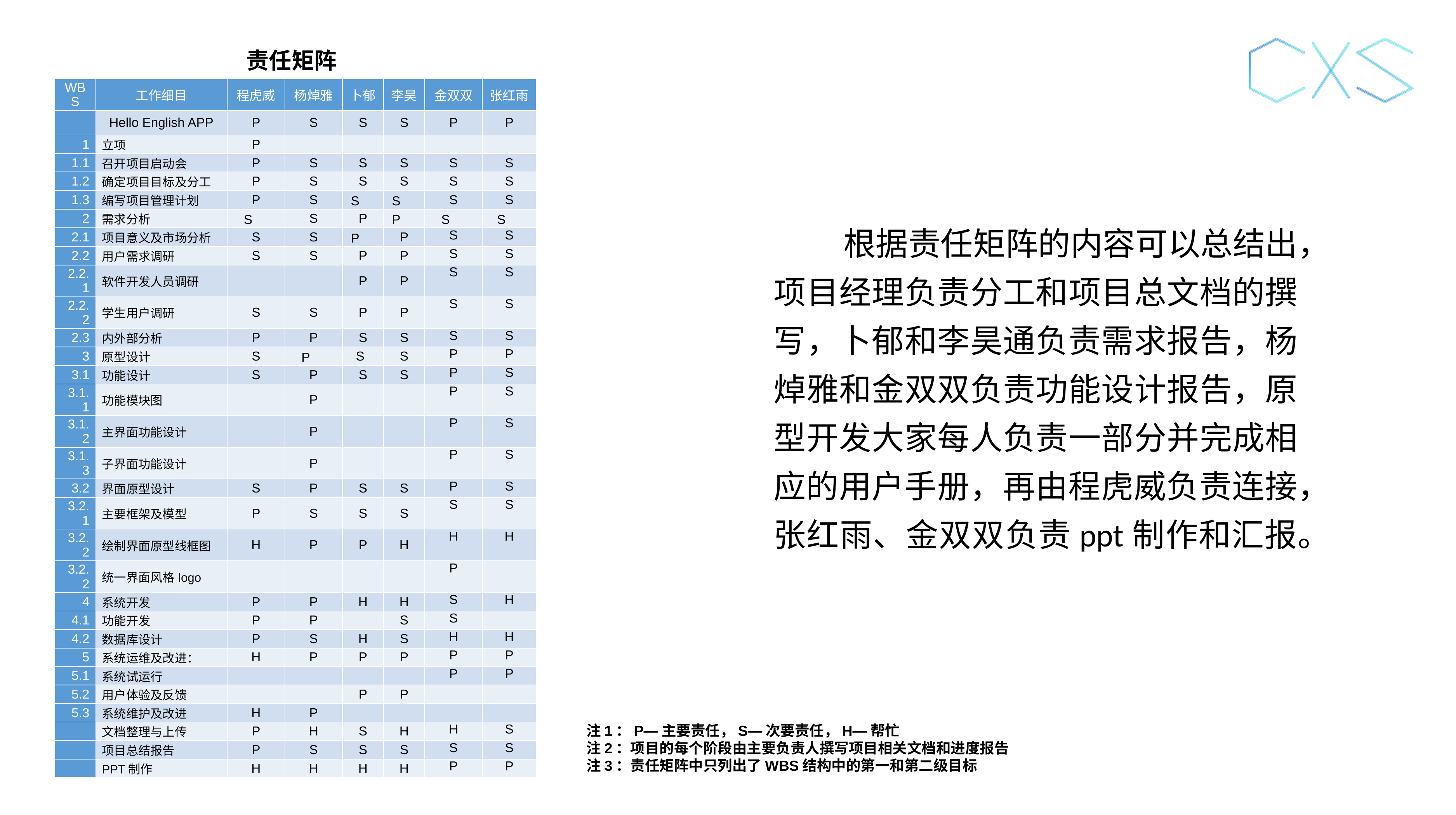

责任矩阵
| WBS | 工作细目 | 程虎威 | 杨焯雅 | 卜郁 | 李昊 | 金双双 | 张红雨 |
| --- | --- | --- | --- | --- | --- | --- | --- |
|  | Hello English APP | P | S | S | S | P | P |
| 1 | 立项 | P |  |  |  |  |  |
| 1.1 | 召开项目启动会 | P | S | S | S | S | S |
| 1.2 | 确定项目目标及分工 | P | S | S | S | S | S |
| 1.3 | 编写项目管理计划 | P | S | S | S | S | S |
| 2 | 需求分析 | S | S | P | P | S | S |
| 2.1 | 项目意义及市场分析 | S | S | P | P | S | S |
| 2.2 | 用户需求调研 | S | S | P | P | S | S |
| 2.2.1 | 软件开发人员调研 |  |  | P | P | S | S |
| 2.2.2 | 学生用户调研 | S | S | P | P | S | S |
| 2.3 | 内外部分析 | P | P | S | S | S | S |
| 3 | 原型设计 | S | P | S | S | P | P |
| 3.1 | 功能设计 | S | P | S | S | P | S |
| 3.1.1 | 功能模块图 |  | P |  |  | P | S |
| 3.1.2 | 主界面功能设计 |  | P |  |  | P | S |
| 3.1.3 | 子界面功能设计 |  | P |  |  | P | S |
| 3.2 | 界面原型设计 | S | P | S | S | P | S |
| 3.2.1 | 主要框架及模型 | P | S | S | S | S | S |
| 3.2.2 | 绘制界面原型线框图 | H | P | P | H | H | H |
| 3.2.2 | 统一界面风格logo |  |  |  |  | P |  |
| 4 | 系统开发 | P | P | H | H | S | H |
| 4.1 | 功能开发 | P | P |  | S | S |  |
| 4.2 | 数据库设计 | P | S | H | S | H | H |
| 5 | 系统运维及改进： | H | P | P | P | P | P |
| 5.1 | 系统试运行 |  |  |  |  | P | P |
| 5.2 | 用户体验及反馈 |  |  | P | P |  |  |
| 5.3 | 系统维护及改进 | H | P |  |  |  |  |
|  | 文档整理与上传 | P | H | S | H | H | S |
|  | 项目总结报告 | P | S | S | S | S | S |
|  | PPT制作 | H | H | H | H | P | P |
      根据责任矩阵的内容可以总结出，项目经理负责分工和项目总文档的撰写，卜郁和李昊通负责需求报告，杨焯雅和金双双负责功能设计报告，原型开发大家每人负责一部分并完成相应的用户手册，再由程虎威负责连接，张红雨、金双双负责ppt制作和汇报。
注1：P—主要责任，S—次要责任，H—帮忙
注2：项目的每个阶段由主要负责人撰写项目相关文档和进度报告
注3：责任矩阵中只列出了WBS结构中的第一和第二级目标